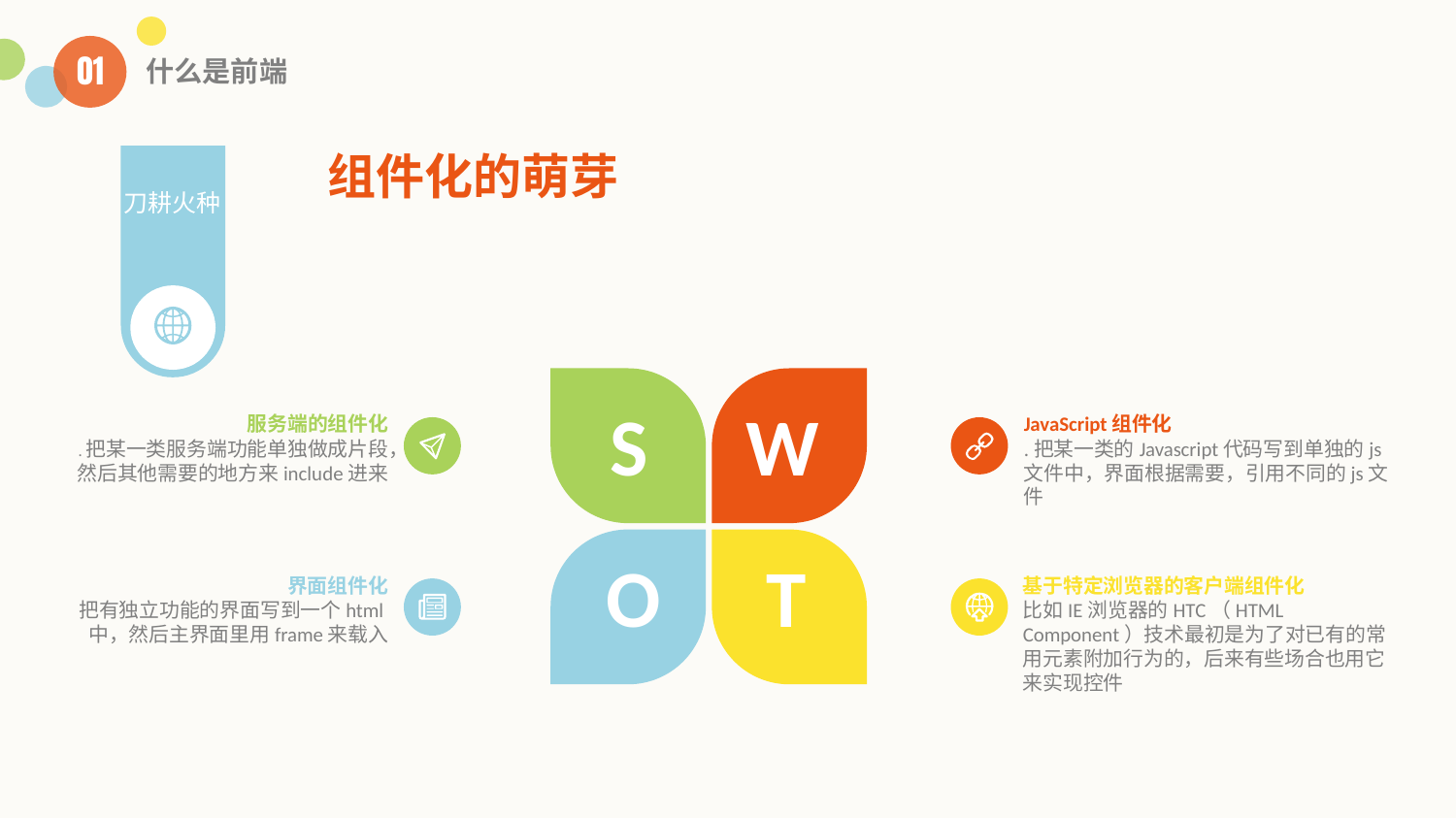

01
什么是前端

组件化的萌芽
刀耕火种

S
W
服务端的组件化
.把某一类服务端功能单独做成片段，然后其他需要的地方来include进来
JavaScript组件化
.把某一类的Javascript代码写到单独的js文件中，界面根据需要，引用不同的js文件

O
T
界面组件化
把有独立功能的界面写到一个html中，然后主界面里用frame来载入
基于特定浏览器的客户端组件化
比如IE浏览器的HTC（HTML Component）技术最初是为了对已有的常用元素附加行为的，后来有些场合也用它来实现控件